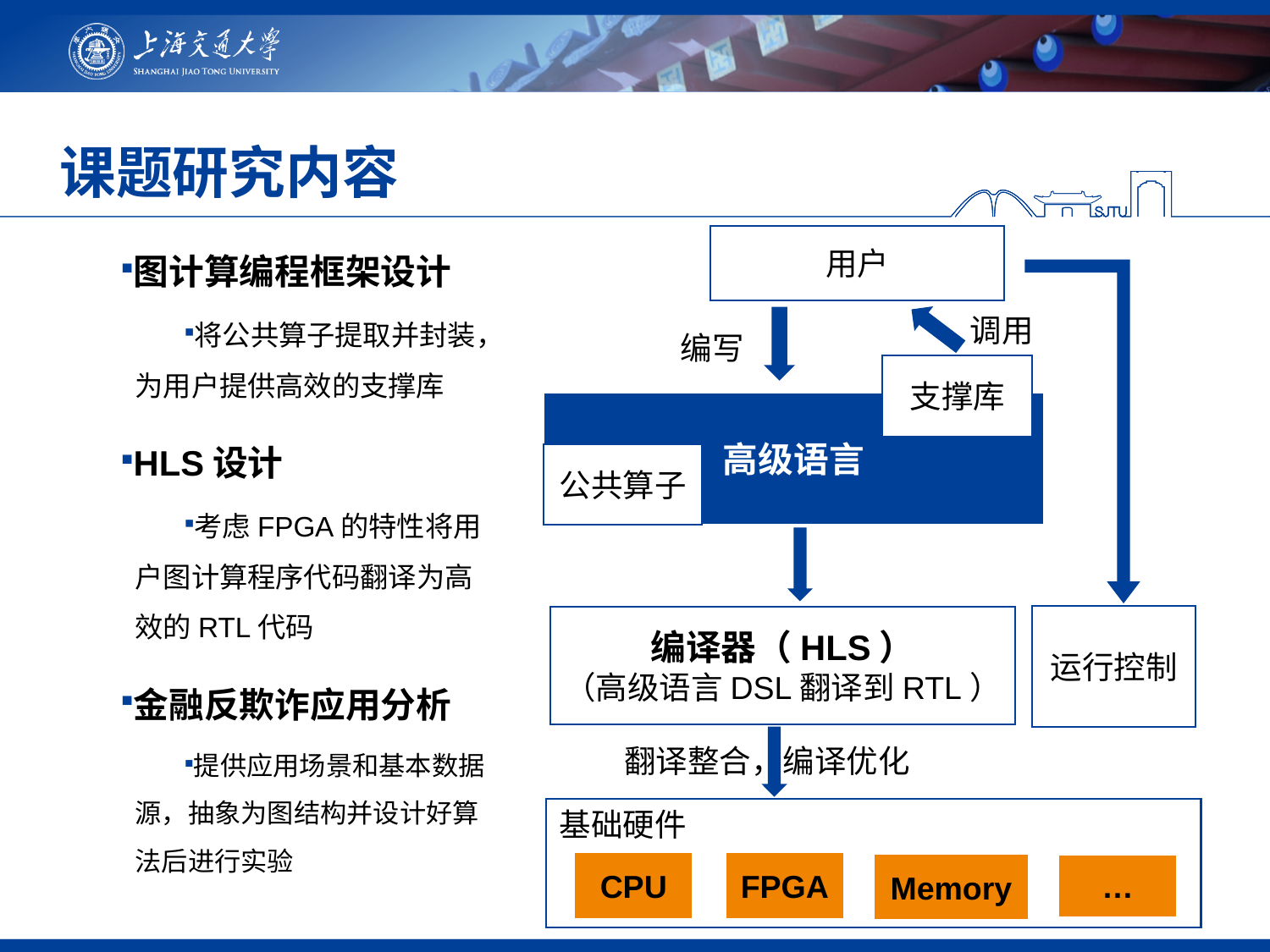

# 课题研究内容
图计算编程框架设计
将公共算子提取并封装，为用户提供高效的支撑库
HLS设计
考虑FPGA的特性将用户图计算程序代码翻译为高效的RTL代码
金融反欺诈应用分析
提供应用场景和基本数据源，抽象为图结构并设计好算法后进行实验
用户

调用

编写
支撑库
高级语言
公共算子

运行控制
编译器（HLS）
（高级语言DSL翻译到RTL）

翻译整合，编译优化
基础硬件

FPGA
CPU
…
Memory